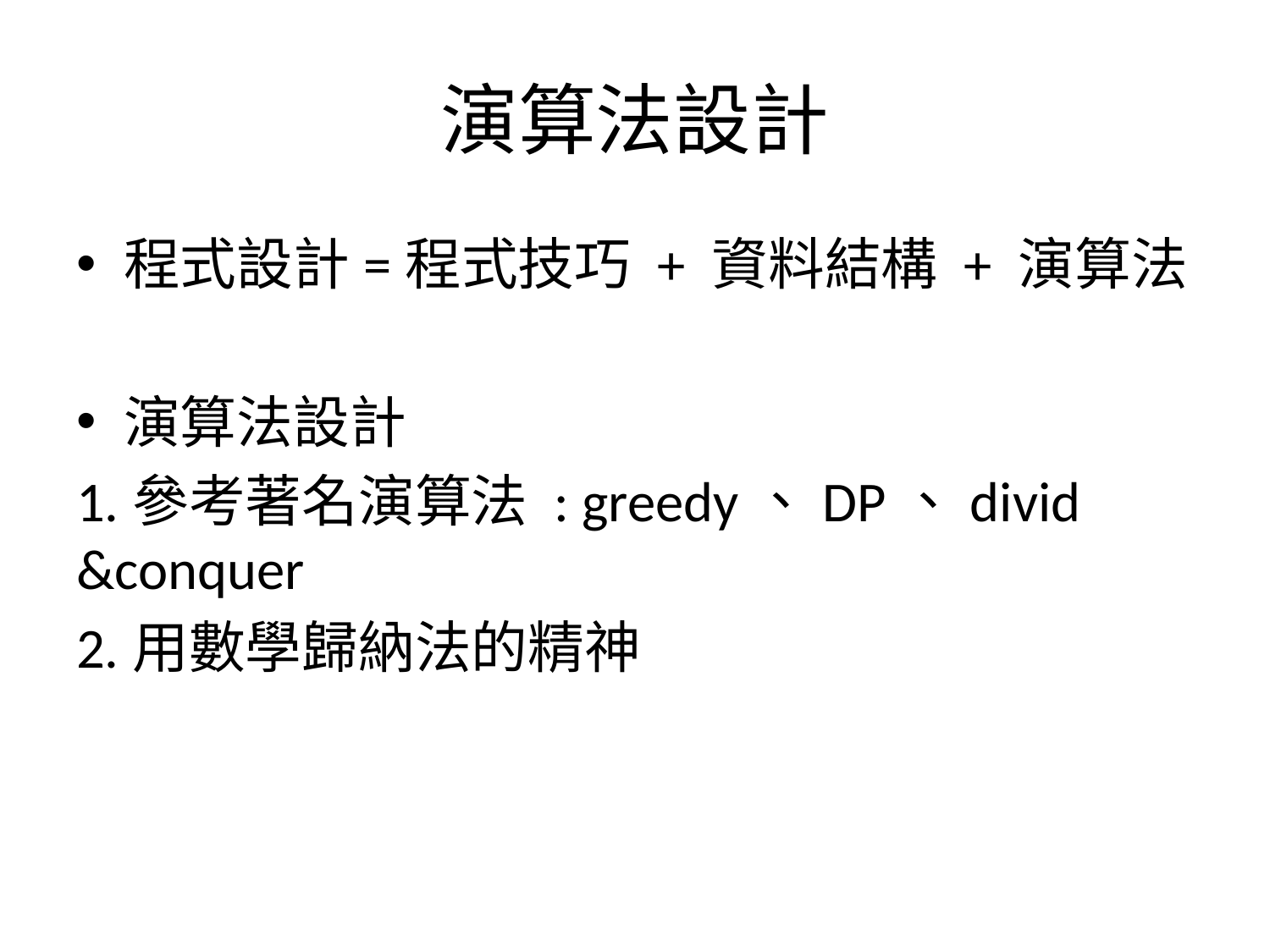

# 演算法設計
程式設計=程式技巧 + 資料結構 + 演算法

演算法設計
1.參考著名演算法 : greedy、DP、divid &conquer
2.用數學歸納法的精神